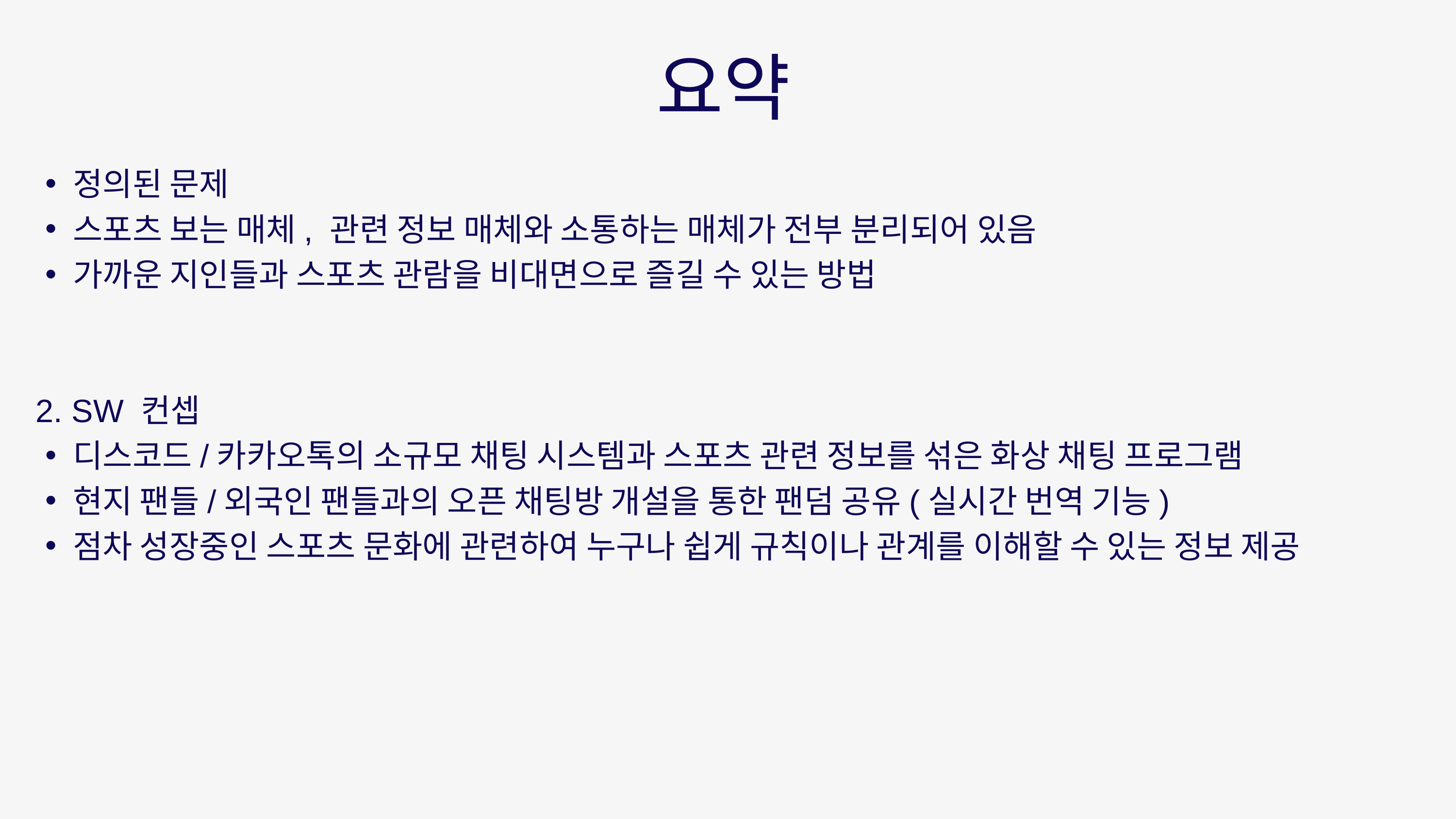

요약
정의된 문제
스포츠 보는 매체, 관련 정보 매체와 소통하는 매체가 전부 분리되어 있음
가까운 지인들과 스포츠 관람을 비대면으로 즐길 수 있는 방법

  2. SW 컨셉
디스코드/카카오톡의 소규모 채팅 시스템과 스포츠 관련 정보를 섞은 화상 채팅 프로그램
현지 팬들/외국인 팬들과의 오픈 채팅방 개설을 통한 팬덤 공유(실시간 번역 기능)
점차 성장중인 스포츠 문화에 관련하여 누구나 쉽게 규칙이나 관계를 이해할 수 있는 정보 제공